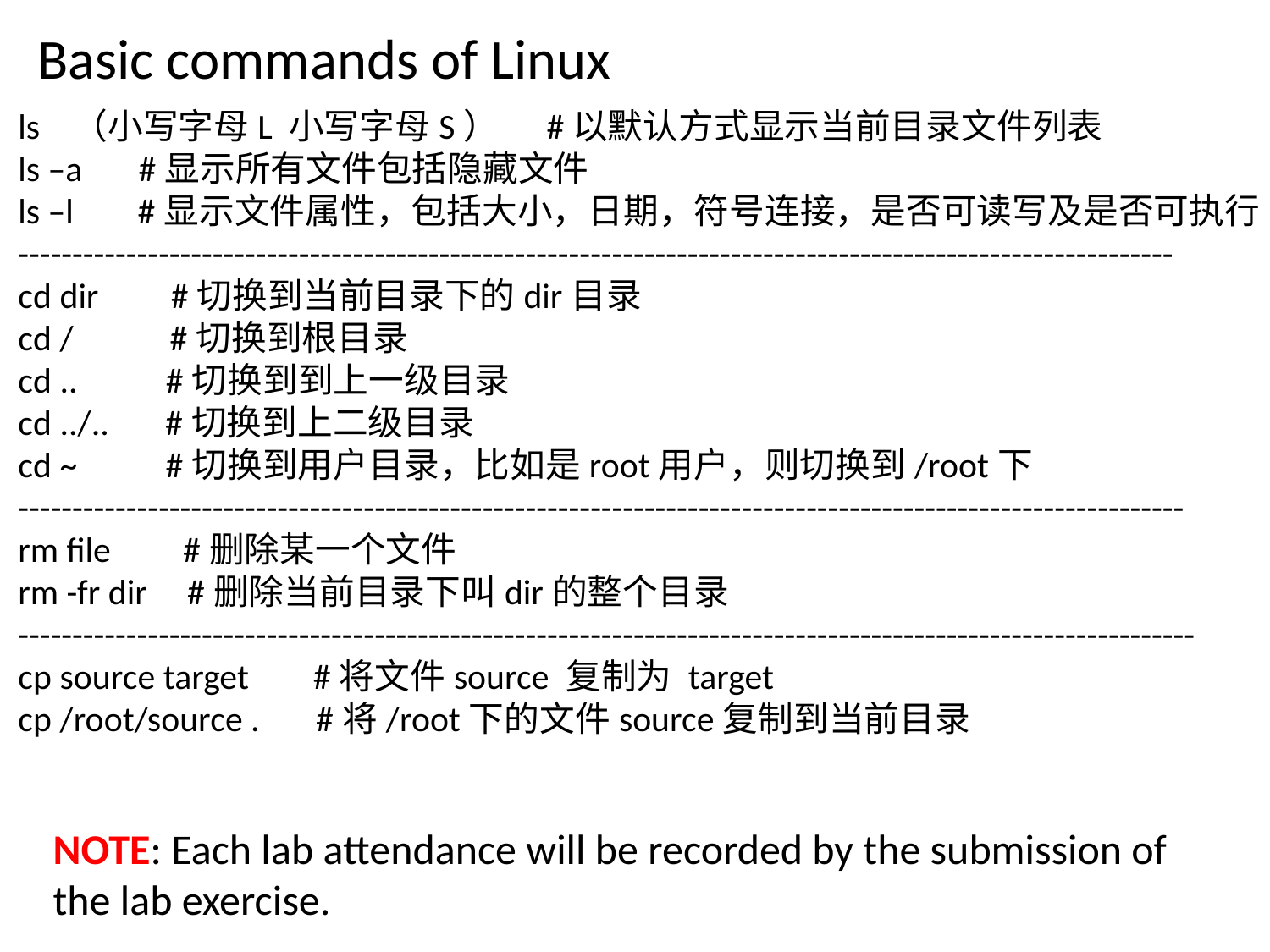

Basic commands of Linux
ls   （小写字母L 小写字母S）     #以默认方式显示当前目录文件列表
ls –a       #显示所有文件包括隐藏文件
ls –l        #显示文件属性，包括大小，日期，符号连接，是否可读写及是否可执行
-----------------------------------------------------------------------------------------------------------
cd dir         #切换到当前目录下的dir目录
cd /            #切换到根目录
cd ..           #切换到到上一级目录
cd ../..       #切换到上二级目录
cd ~           #切换到用户目录，比如是root用户，则切换到/root下
------------------------------------------------------------------------------------------------------------
rm file         #删除某一个文件
rm -fr dir     #删除当前目录下叫dir的整个目录
-------------------------------------------------------------------------------------------------------------
cp source target        #将文件source 复制为 target
cp /root/source .       #将/root下的文件source复制到当前目录
NOTE: Each lab attendance will be recorded by the submission of the lab exercise.